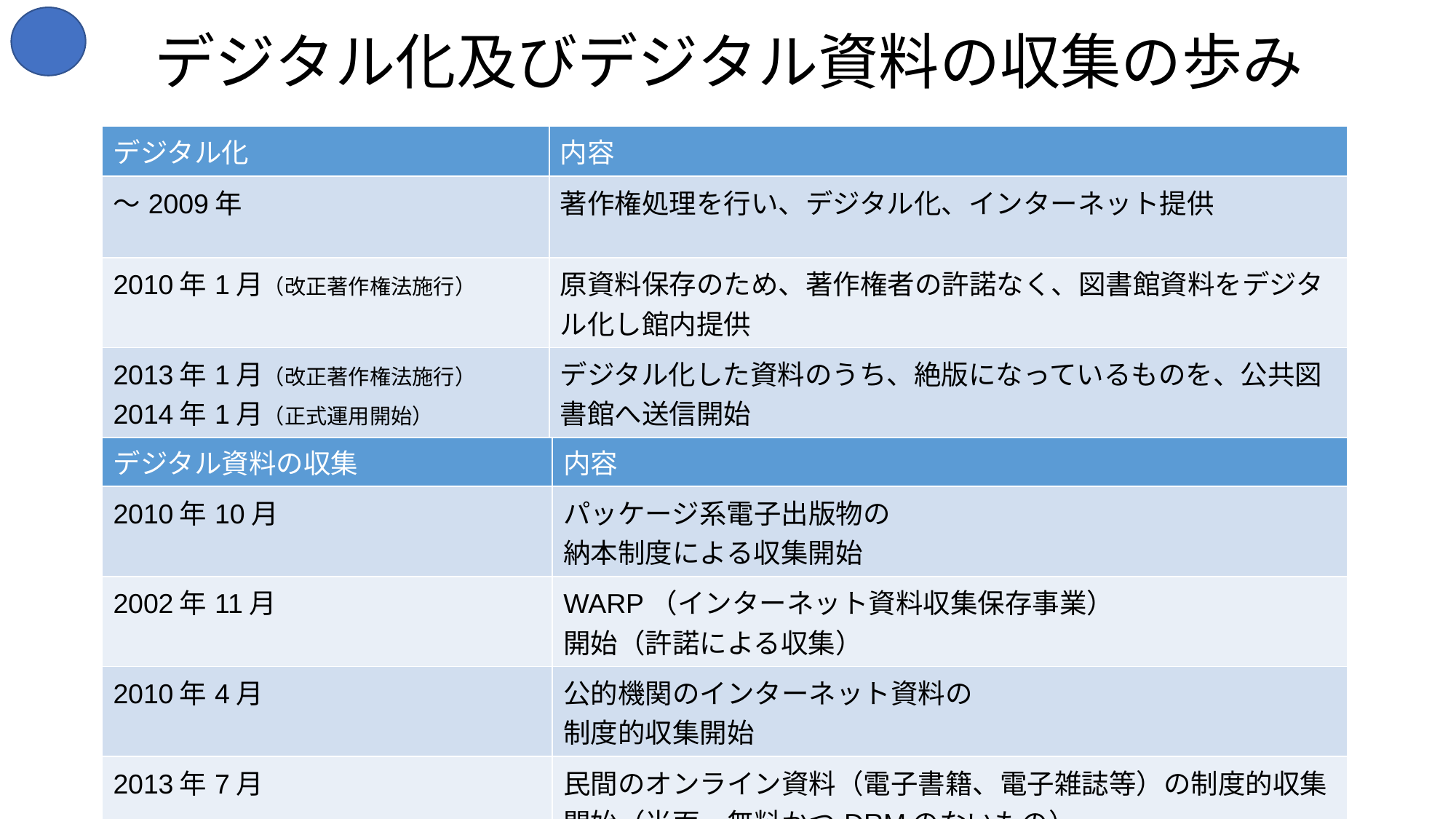

# デジタル化及びデジタル資料の収集の歩み

| デジタル化 | 内容 |
| --- | --- |
| ～2009年 | 著作権処理を行い、デジタル化、インターネット提供 |
| 2010年1月（改正著作権法施行） | 原資料保存のため、著作権者の許諾なく、図書館資料をデジタル化し館内提供 |
| 2013年1月（改正著作権法施行） 2014年1月（正式運用開始） | デジタル化した資料のうち、絶版になっているものを、公共図書館へ送信開始 |
| デジタル資料の収集 | 内容 |
| --- | --- |
| 2010年10月 | パッケージ系電子出版物の 納本制度による収集開始 |
| 2002年11月 | WARP（インターネット資料収集保存事業） 開始（許諾による収集） |
| 2010年4月 | 公的機関のインターネット資料の 制度的収集開始 |
| 2013年7月 | 民間のオンライン資料（電子書籍、電子雑誌等）の制度的収集開始（当面、無料かつDRMのないもの） |
2012/10/28
41